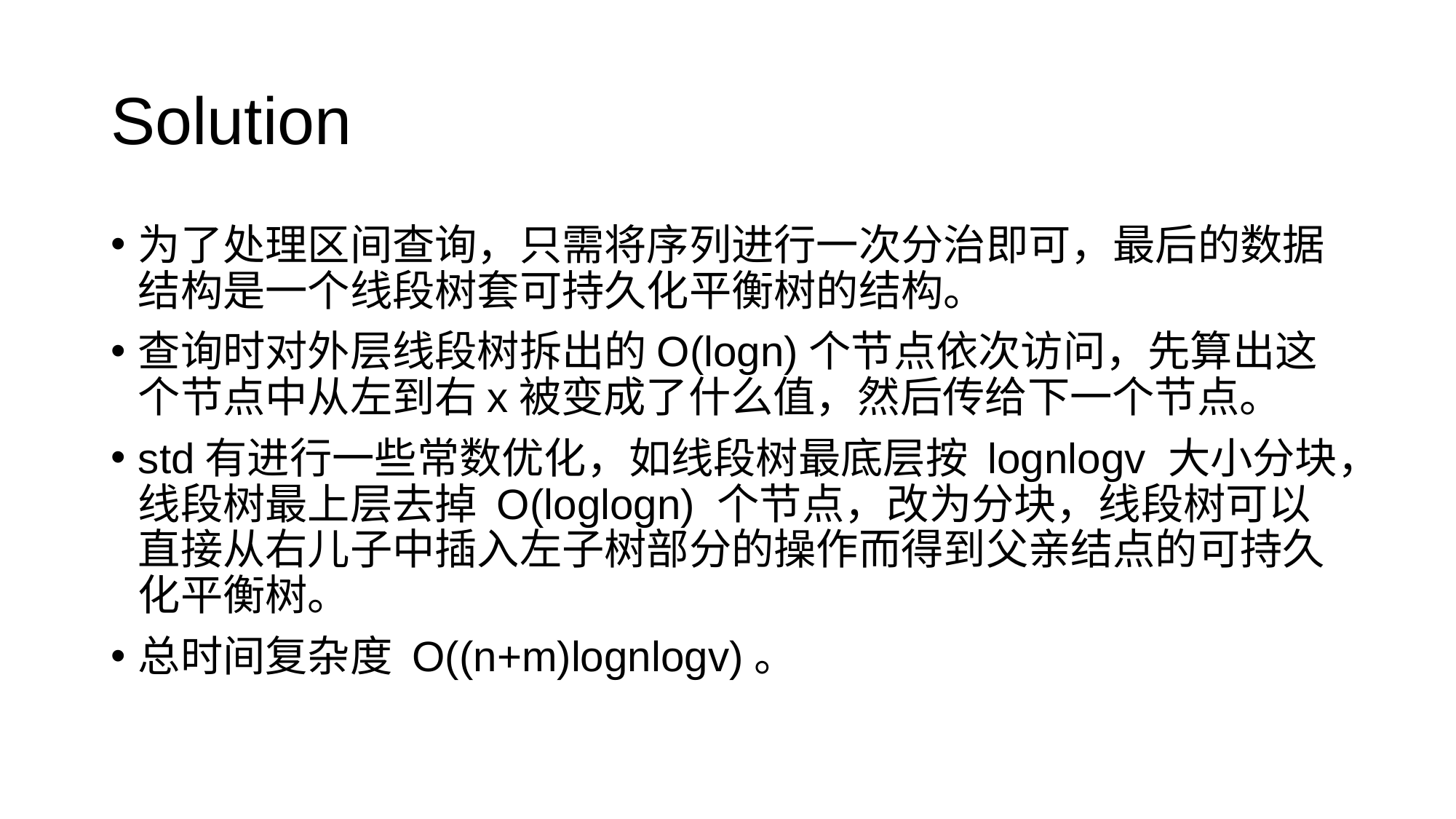

# Solution
为了处理区间查询，只需将序列进行一次分治即可，最后的数据结构是一个线段树套可持久化平衡树的结构。
查询时对外层线段树拆出的O(logn)个节点依次访问，先算出这个节点中从左到右x被变成了什么值，然后传给下一个节点。
std有进行一些常数优化，如线段树最底层按 lognlogv 大小分块，线段树最上层去掉 O(loglogn) 个节点，改为分块，线段树可以直接从右儿子中插入左子树部分的操作而得到父亲结点的可持久化平衡树。
总时间复杂度 O((n+m)lognlogv)。